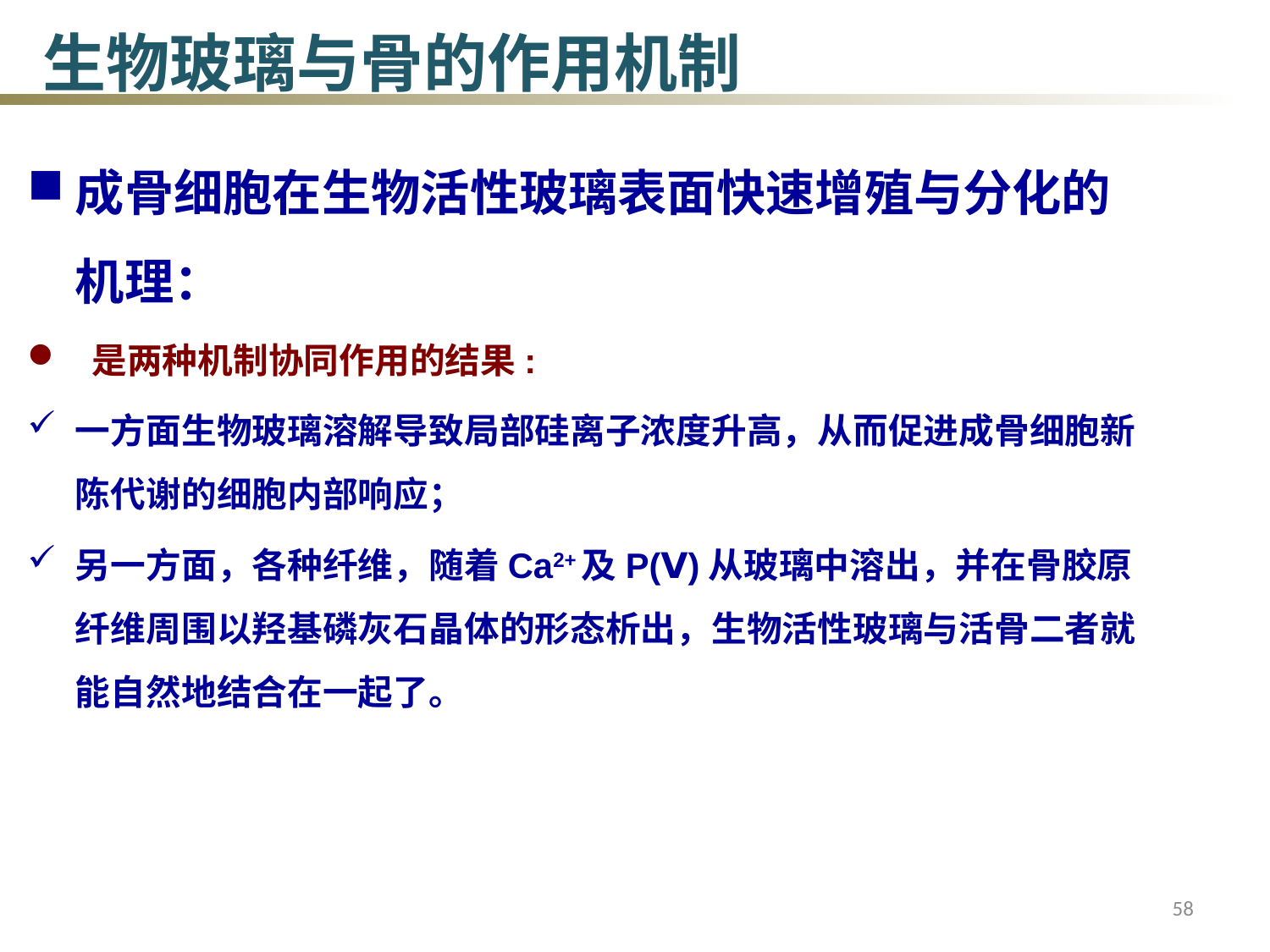

生物玻璃与骨的作用机制

成骨细胞在生物活性玻璃表面快速增殖与分化的机理：
 是两种机制协同作用的结果:
一方面生物玻璃溶解导致局部硅离子浓度升高，从而促进成骨细胞新陈代谢的细胞内部响应；
另一方面，各种纤维，随着Ca2+及P(Ⅴ)从玻璃中溶出，并在骨胶原纤维周围以羟基磷灰石晶体的形态析出，生物活性玻璃与活骨二者就能自然地结合在一起了。
58